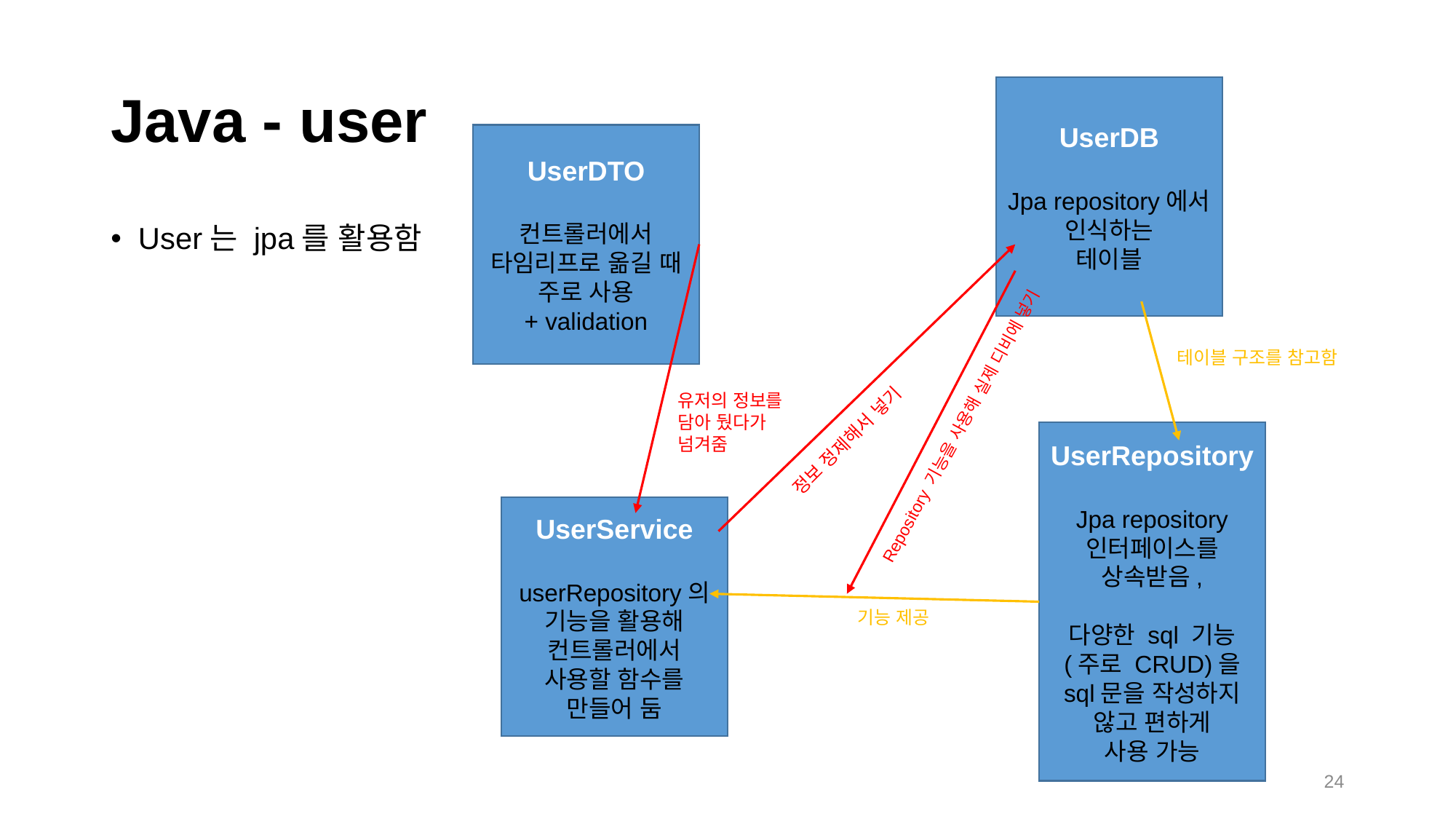

# Java - user
UserDB

Jpa repository에서 인식하는
테이블
UserDTO

컨트롤러에서
타임리프로 옮길 때 주로 사용
+ validation
User는 jpa를 활용함
테이블 구조를 참고함
유저의 정보를
담아 뒀다가
넘겨줌
Repository 기능을 사용해 실제 디비에 넣기
UserRepository

Jpa repository
인터페이스를
상속받음,

다양한 sql 기능
(주로 CRUD)을
sql문을 작성하지 않고 편하게
사용 가능
정보 정제해서 넣기
UserService

userRepository의 기능을 활용해
컨트롤러에서
사용할 함수를
만들어 둠
기능 제공
24